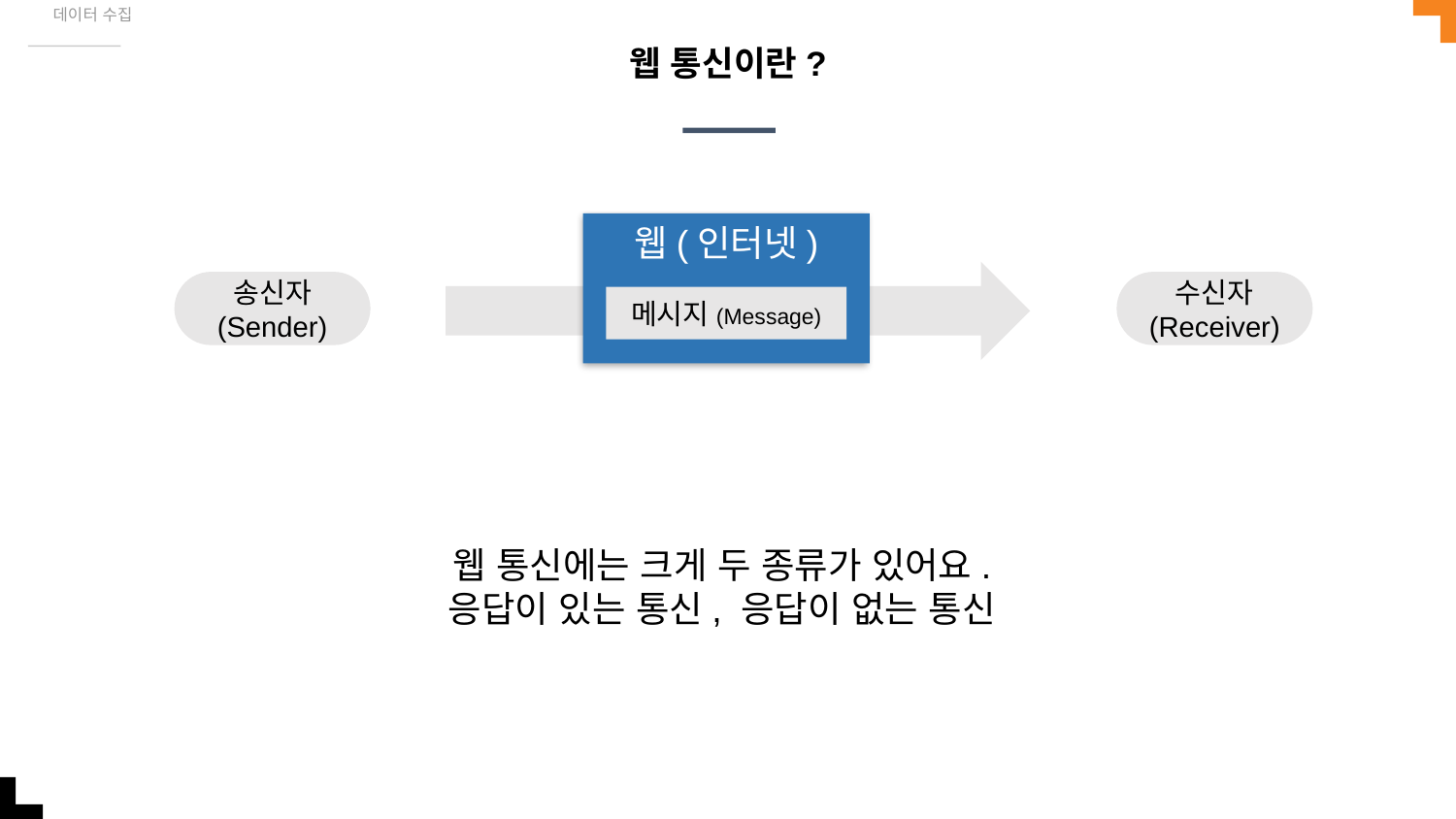

데이터 수집
# 웹 통신이란?
웹(인터넷)

송신자
(Sender)
수신자
(Receiver)
메시지(Message)
웹 통신에는 크게 두 종류가 있어요.
응답이 있는 통신, 응답이 없는 통신